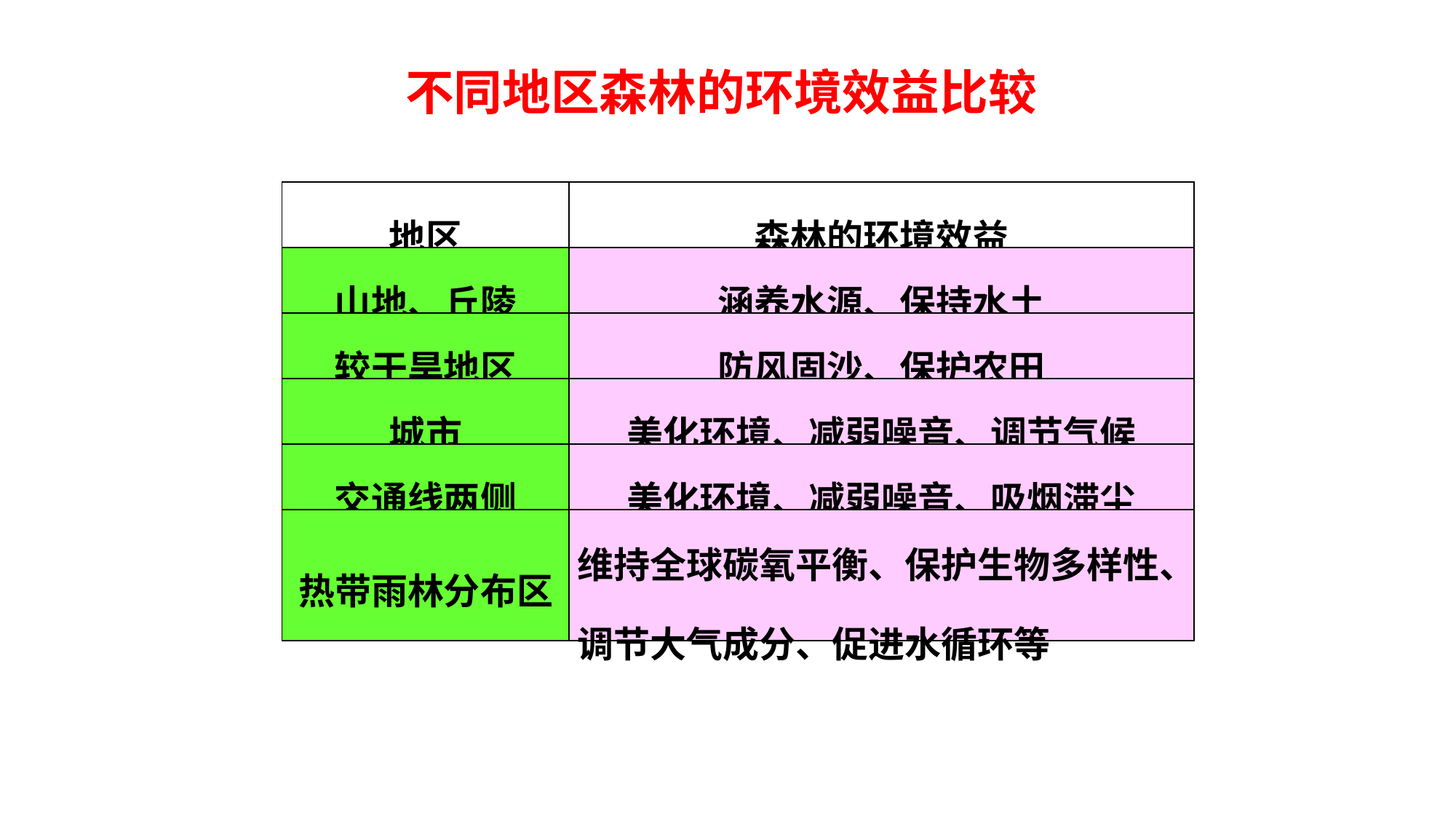

不同地区森林的环境效益比较
| 地区 | 森林的环境效益 |
| --- | --- |
| 山地、丘陵 | 涵养水源、保持水土 |
| 较干旱地区 | 防风固沙、保护农田 |
| 城市 | 美化环境、减弱噪音、调节气候 |
| 交通线两侧 | 美化环境、减弱噪音、吸烟滞尘 |
| 热带雨林分布区 | 维持全球碳氧平衡、保护生物多样性、调节大气成分、促进水循环等 |